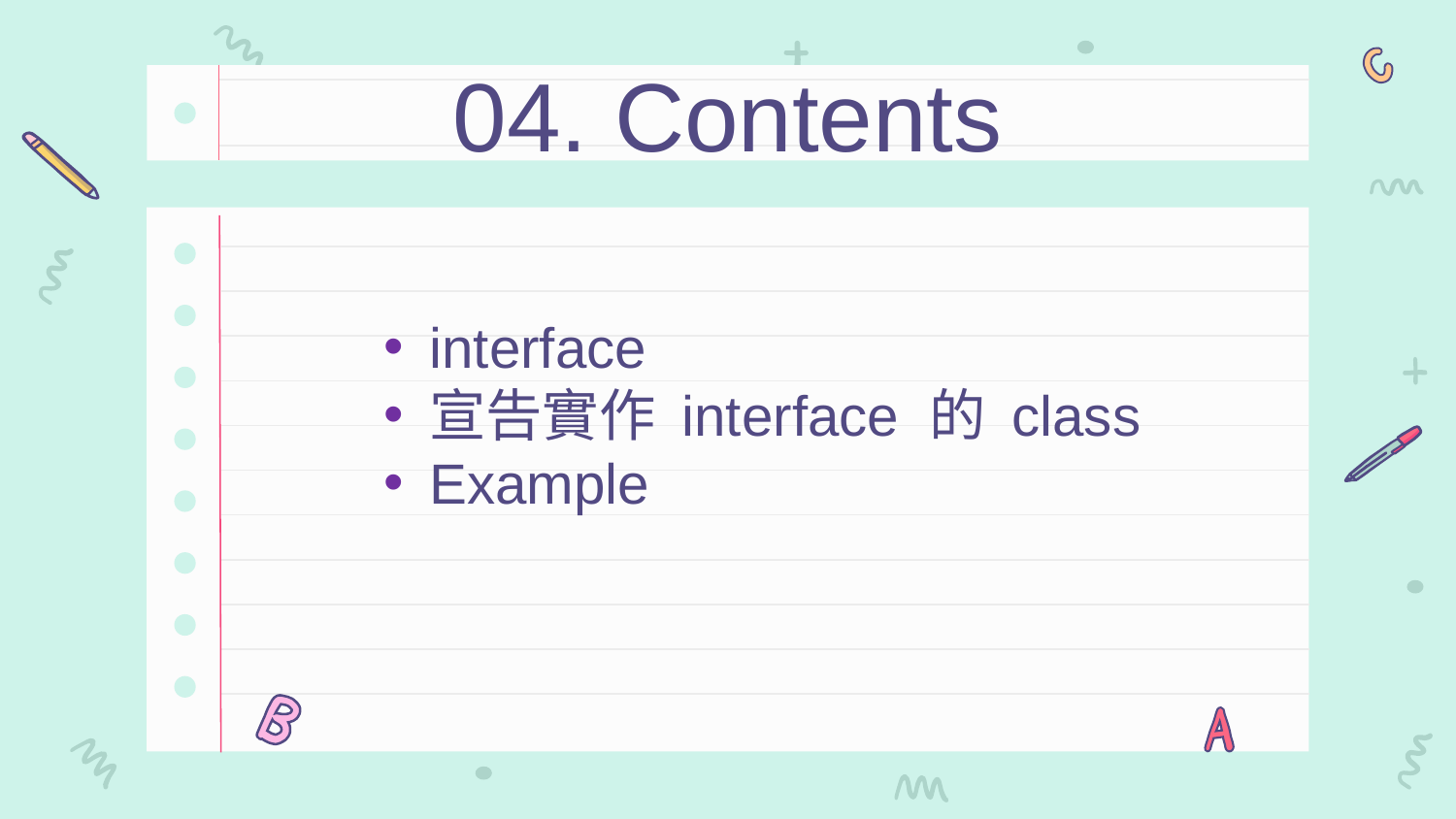

# 04. Contents

interface
宣告實作 interface 的 class
Example